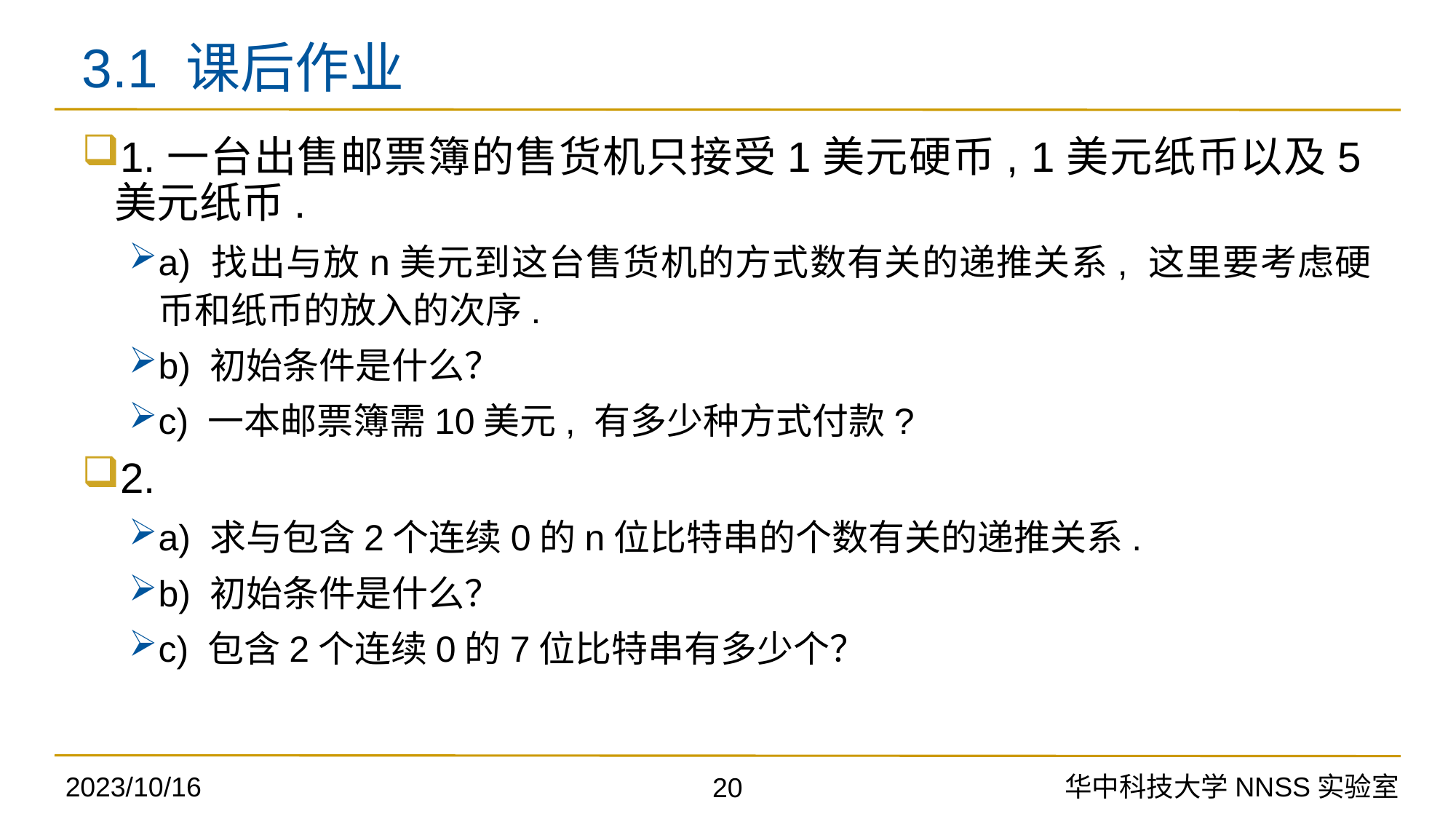

# 3.1 课后作业
1.一台出售邮票簿的售货机只接受1美元硬币, 1美元纸币以及5美元纸币.
a) 找出与放n美元到这台售货机的方式数有关的递推关系, 这里要考虑硬币和纸币的放入的次序.
b) 初始条件是什么？
c) 一本邮票簿需10美元, 有多少种方式付款?
2.
a) 求与包含2个连续0的n位比特串的个数有关的递推关系.
b) 初始条件是什么？
c) 包含2个连续0的7位比特串有多少个？

2023/10/16
华中科技大学NNSS实验室
20